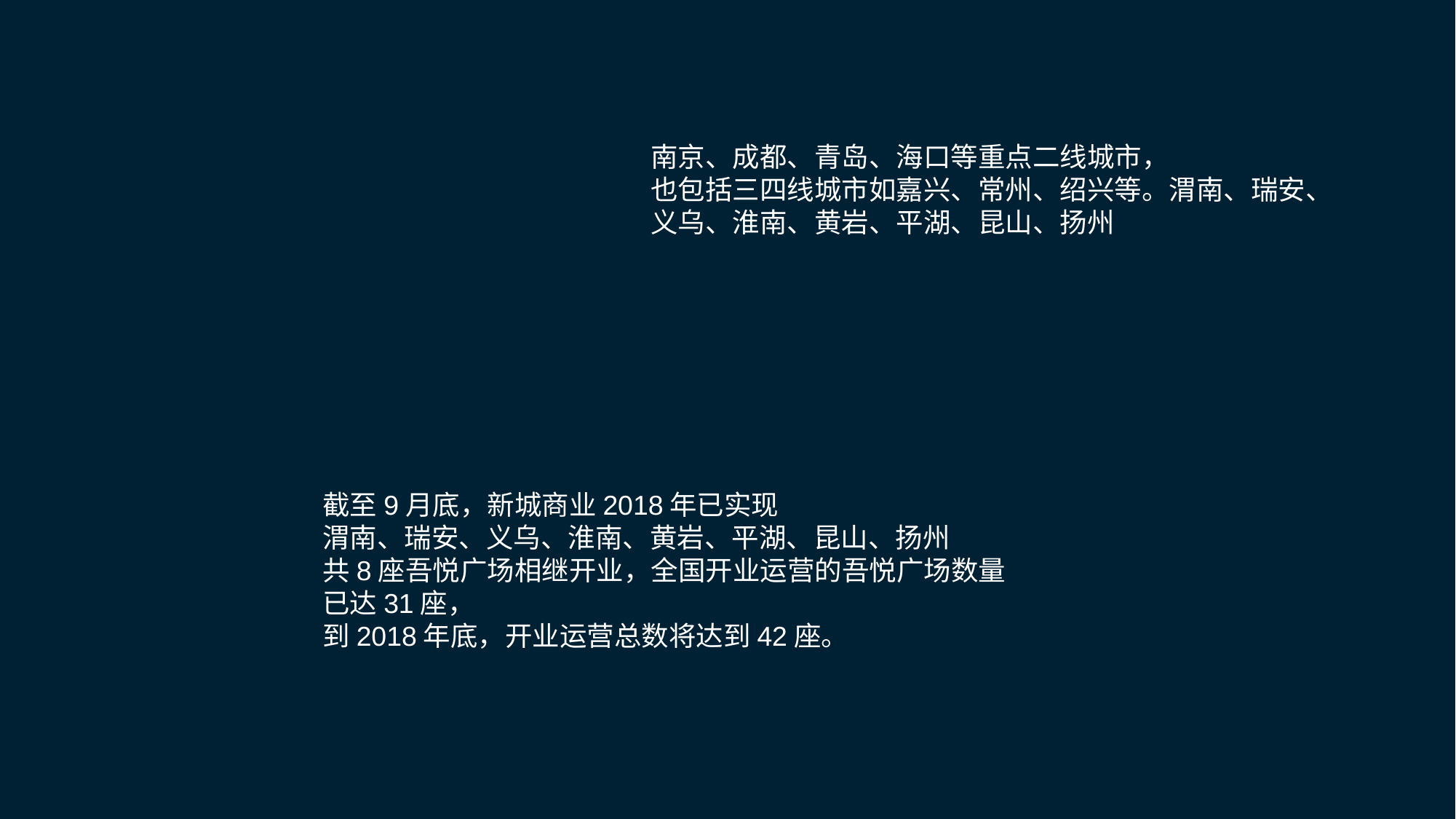

南京、成都、青岛、海口等重点二线城市，
也包括三四线城市如嘉兴、常州、绍兴等。渭南、瑞安、义乌、淮南、黄岩、平湖、昆山、扬州

截至9月底，新城商业2018年已实现
渭南、瑞安、义乌、淮南、黄岩、平湖、昆山、扬州
共8座吾悦广场相继开业，全国开业运营的吾悦广场数量已达31座，
到2018年底，开业运营总数将达到42座。